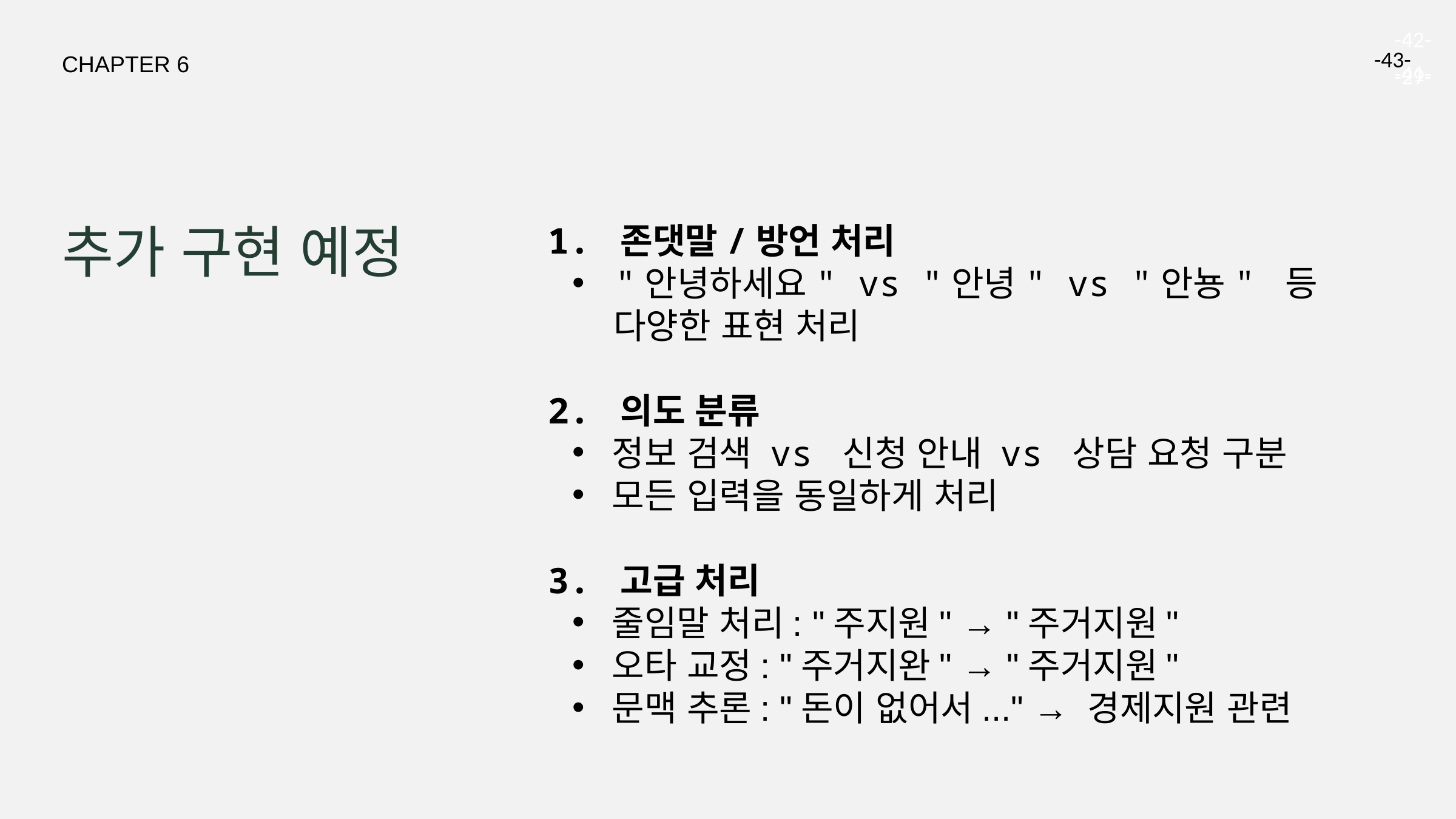

-42-
-43-
CHAPTER 6
-41-
-29-
추가 구현 예정
1. 존댓말/방언 처리
 "안녕하세요" vs "안녕" vs "안뇽" 등
  다양한 표현 처리
2. 의도 분류
 정보 검색 vs 신청 안내 vs 상담 요청 구분
 모든 입력을 동일하게 처리

3. 고급 처리
 줄임말 처리: "주지원" → "주거지원"
 오타 교정: "주거지완" → "주거지원"
 문맥 추론: "돈이 없어서..." → 경제지원 관련